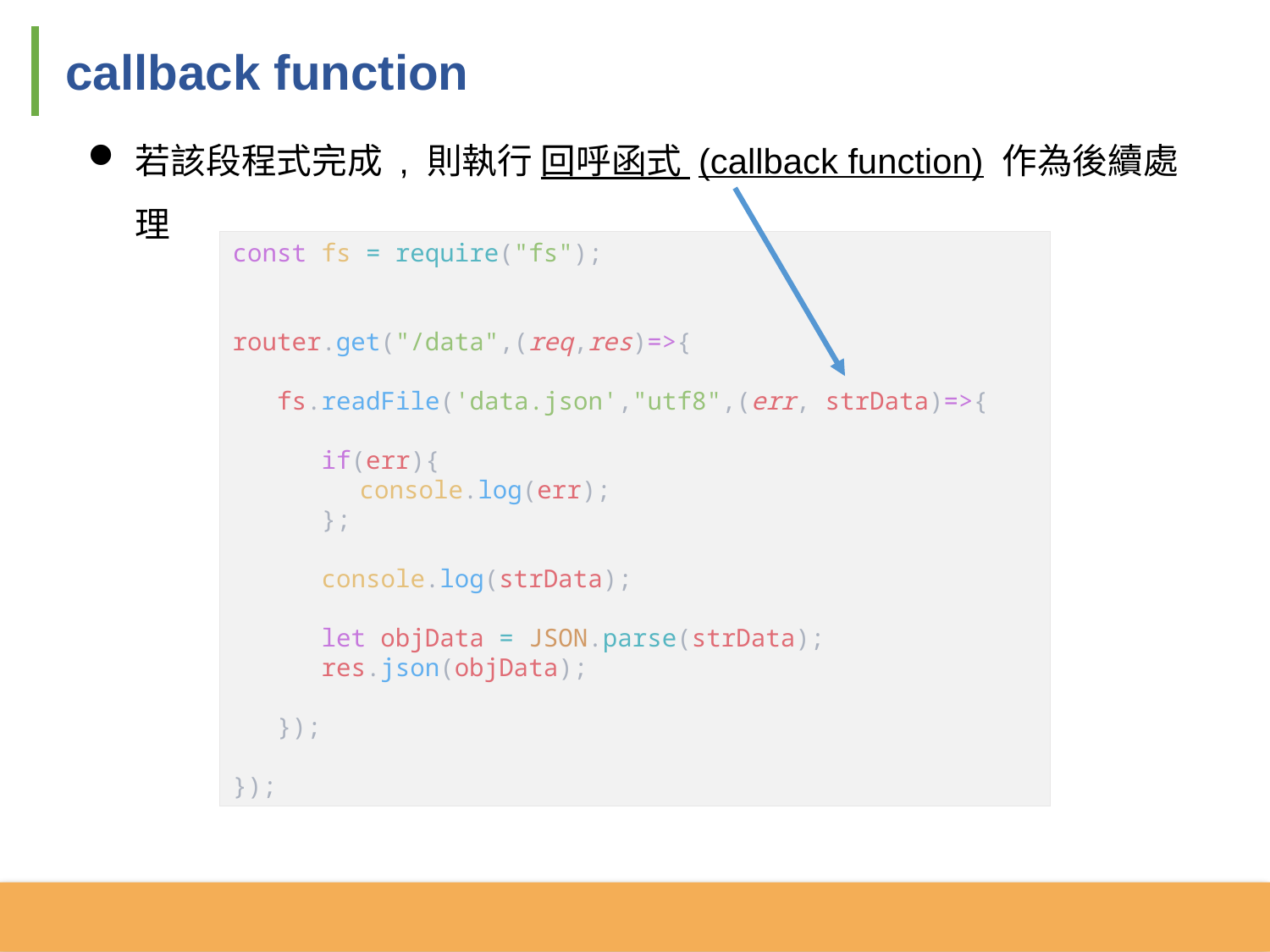

callback function
若該段程式完成 , 則執行 回呼函式 (callback function) 作為後續處理

const fs = require("fs");
router.get("/data",(req,res)=>{

   fs.readFile('data.json',"utf8",(err, strData)=>{

      if(err){
	console.log(err);
      };

      console.log(strData);

      let objData = JSON.parse(strData);
      res.json(objData);

   });

});